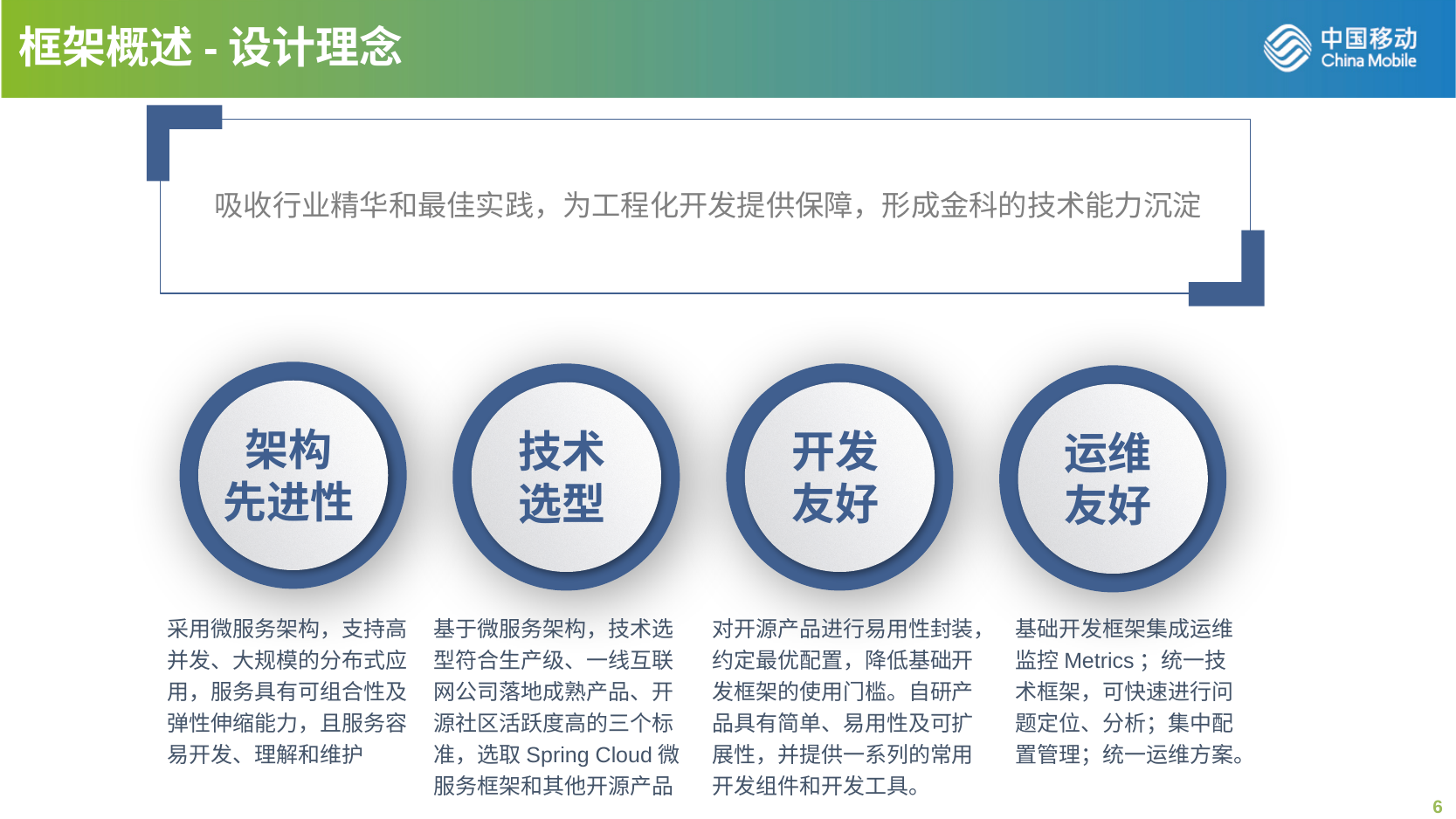

框架概述-设计理念

吸收行业精华和最佳实践，为工程化开发提供保障，形成金科的技术能力沉淀

架构
先进性
技术
选型
开发
友好
运维
友好
采用微服务架构，支持高并发、大规模的分布式应用，服务具有可组合性及弹性伸缩能力，且服务容易开发、理解和维护
基于微服务架构，技术选型符合生产级、一线互联网公司落地成熟产品、开源社区活跃度高的三个标准，选取Spring Cloud微服务框架和其他开源产品
对开源产品进行易用性封装，约定最优配置，降低基础开发框架的使用门槛。自研产品具有简单、易用性及可扩展性，并提供一系列的常用开发组件和开发工具。
基础开发框架集成运维监控Metrics；统一技术框架，可快速进行问题定位、分析；集中配置管理；统一运维方案。